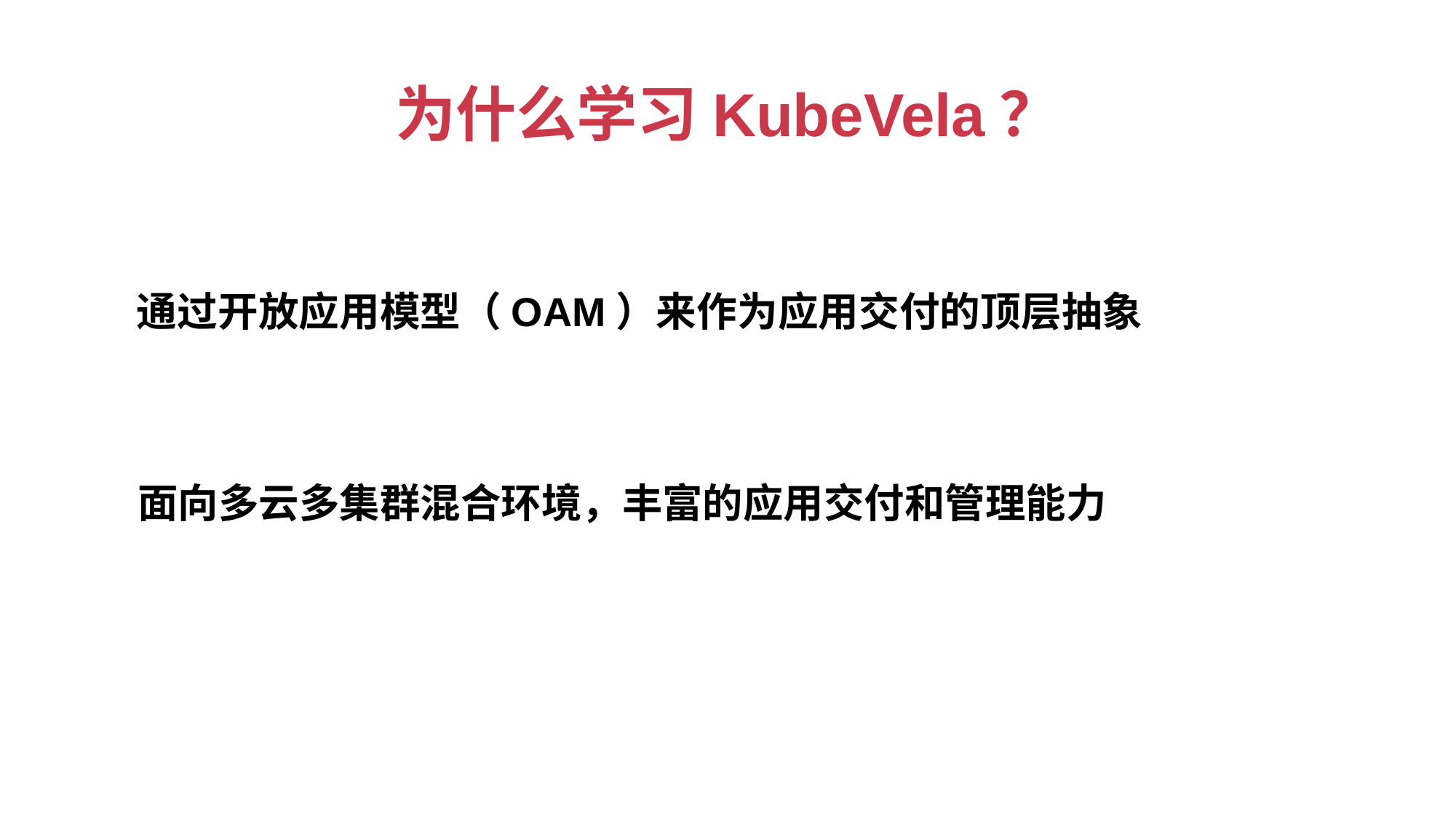

为什么学习KubeVela？
通过开放应用模型（OAM）来作为应用交付的顶层抽象

面向多云多集群混合环境，丰富的应用交付和管理能力